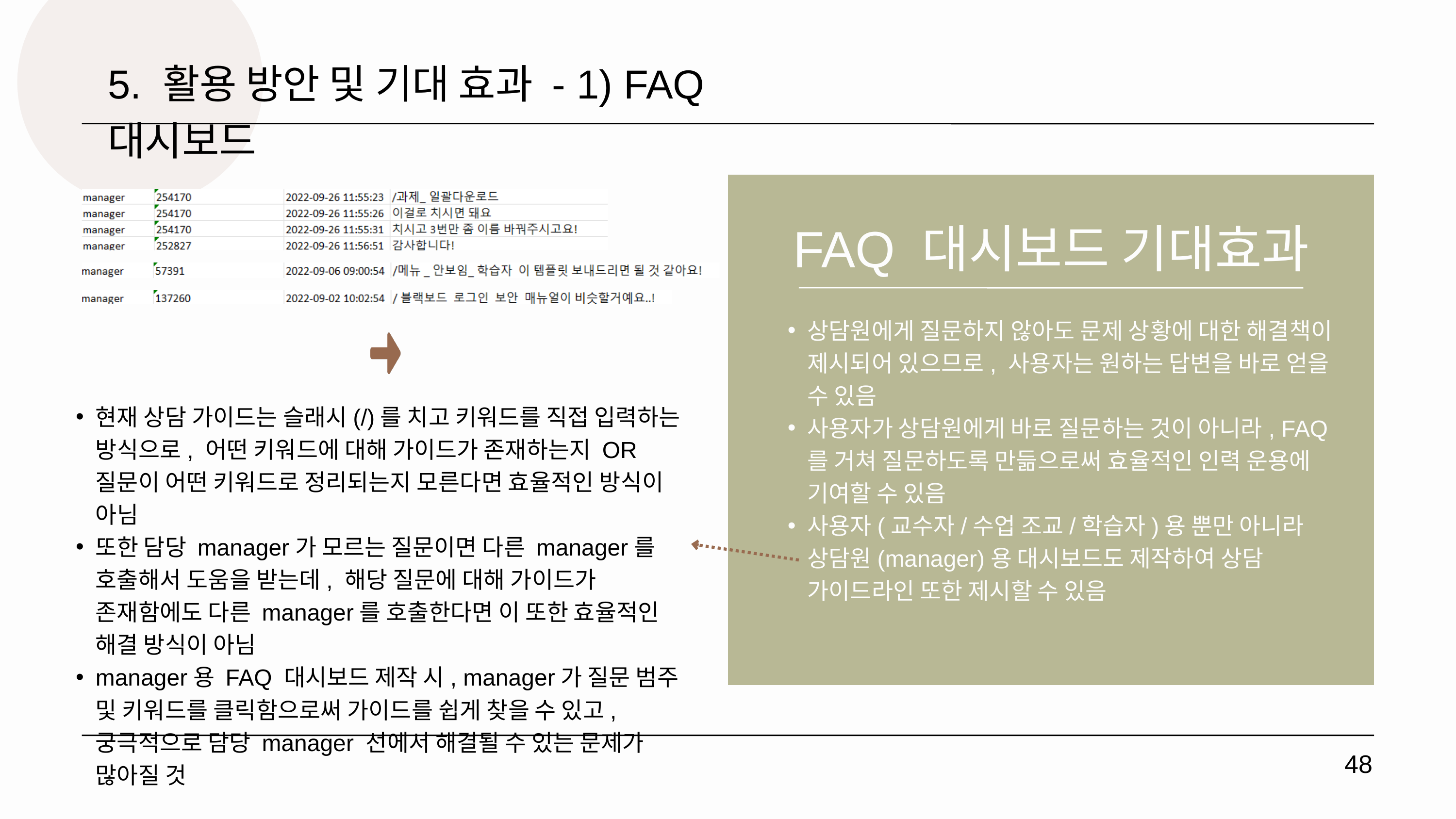

5. 활용 방안 및 기대 효과 - 1) FAQ 대시보드

FAQ 대시보드 기대효과

상담원에게 질문하지 않아도 문제 상황에 대한 해결책이 제시되어 있으므로, 사용자는 원하는 답변을 바로 얻을 수 있음
사용자가 상담원에게 바로 질문하는 것이 아니라, FAQ를 거쳐 질문하도록 만듦으로써 효율적인 인력 운용에 기여할 수 있음
사용자(교수자/수업 조교/학습자)용 뿐만 아니라 상담원(manager)용 대시보드도 제작하여 상담 가이드라인 또한 제시할 수 있음

현재 상담 가이드는 슬래시(/)를 치고 키워드를 직접 입력하는 방식으로, 어떤 키워드에 대해 가이드가 존재하는지 OR 질문이 어떤 키워드로 정리되는지 모른다면 효율적인 방식이 아님
또한 담당 manager가 모르는 질문이면 다른 manager를 호출해서 도움을 받는데, 해당 질문에 대해 가이드가 존재함에도 다른 manager를 호출한다면 이 또한 효율적인 해결 방식이 아님
manager용 FAQ 대시보드 제작 시, manager가 질문 범주 및 키워드를 클릭함으로써 가이드를 쉽게 찾을 수 있고, 궁극적으로 담당 manager 선에서 해결될 수 있는 문제가 많아질 것

48